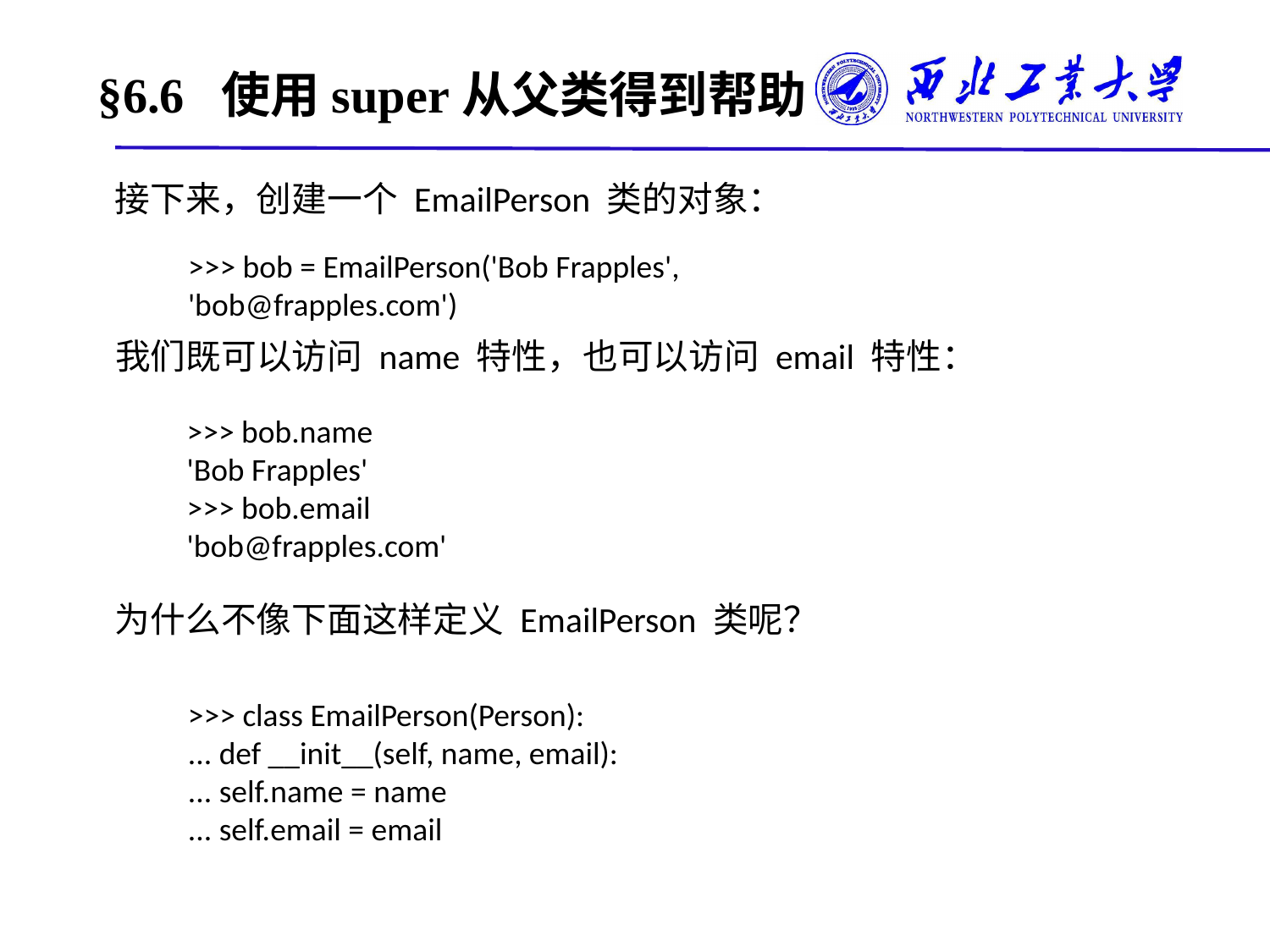

# §6.6  使用super从父类得到帮助
接下来，创建一个 EmailPerson 类的对象：

>>> bob = EmailPerson('Bob Frapples', 'bob@frapples.com')
我们既可以访问 name 特性，也可以访问 email 特性：
	>>> bob.name
	'Bob Frapples'
	>>> bob.email
	'bob@frapples.com'
为什么不像下面这样定义 EmailPerson 类呢？
>>> class EmailPerson(Person):
... def __init__(self, name, email):
... self.name = name
... self.email = email